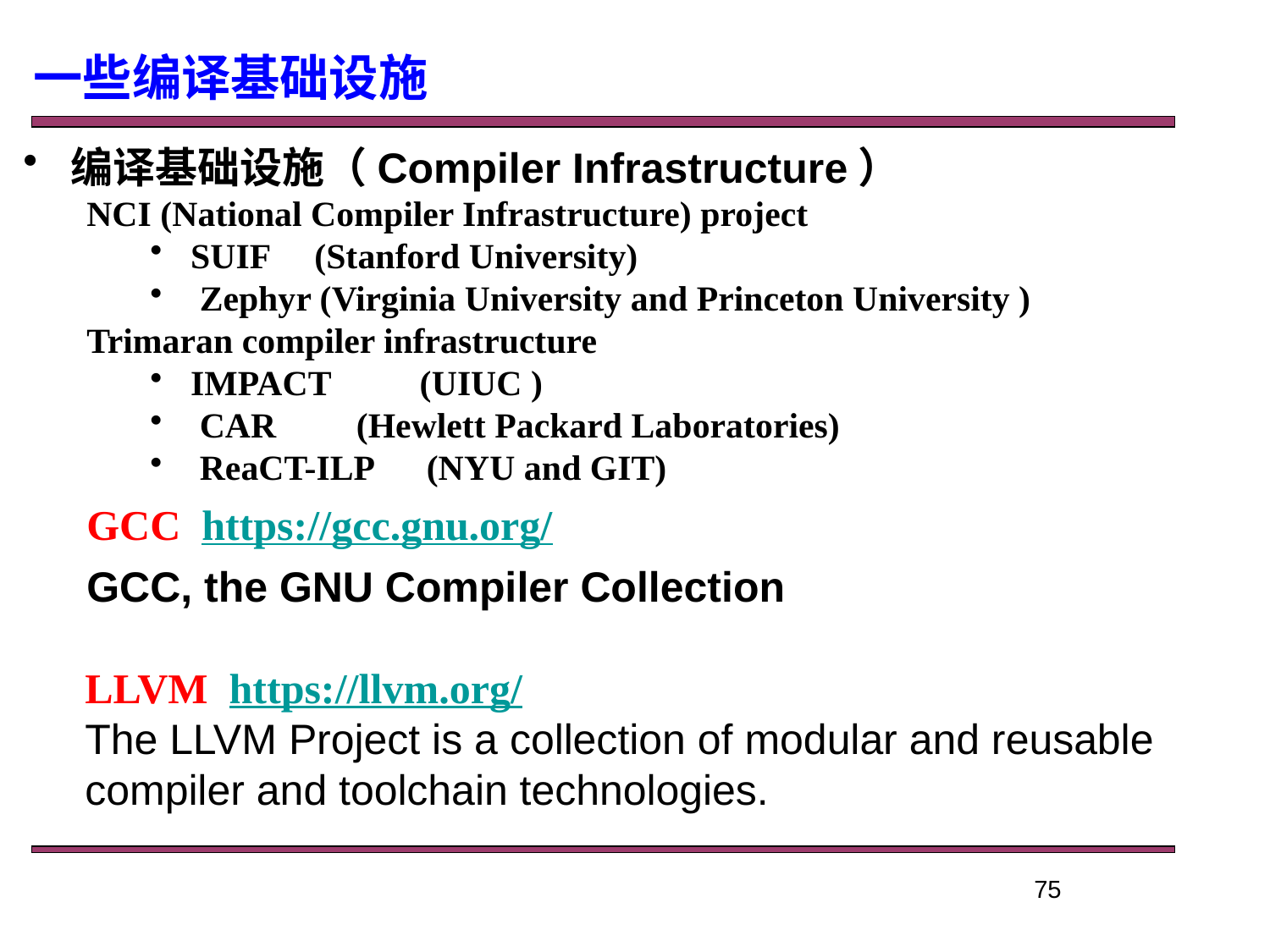

一些编译基础设施
编译基础设施（Compiler Infrastructure）
NCI (National Compiler Infrastructure) project
 SUIF     (Stanford University)
  Zephyr (Virginia University and Princeton University )
Trimaran compiler infrastructure
 IMPACT          (UIUC )
  CAR         (Hewlett Packard Laboratories)
  ReaCT-ILP      (NYU and GIT)
GCC  https://gcc.gnu.org/
GCC, the GNU Compiler Collection

   LLVM  https://llvm.org/
   The LLVM Project is a collection of modular and reusable compiler and toolchain technologies.
75